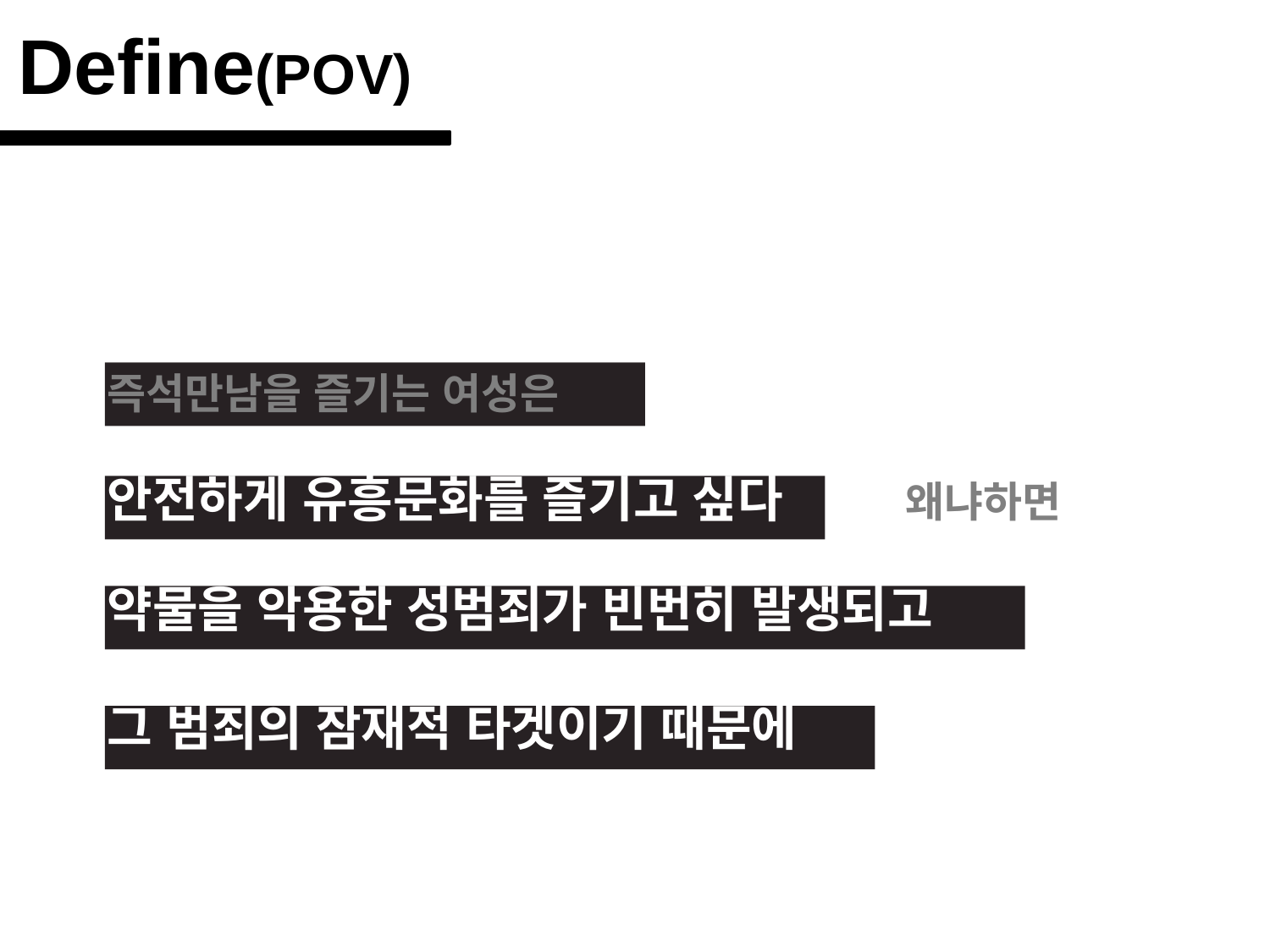

Define(POV)

즉석만남을 즐기는 여성은

안전하게 유흥문화를 즐기고 싶다	. 왜냐하면

약물을 악용한 성범죄가 빈번히 발생되고

그 범죄의 잠재적 타겟이기 때문에